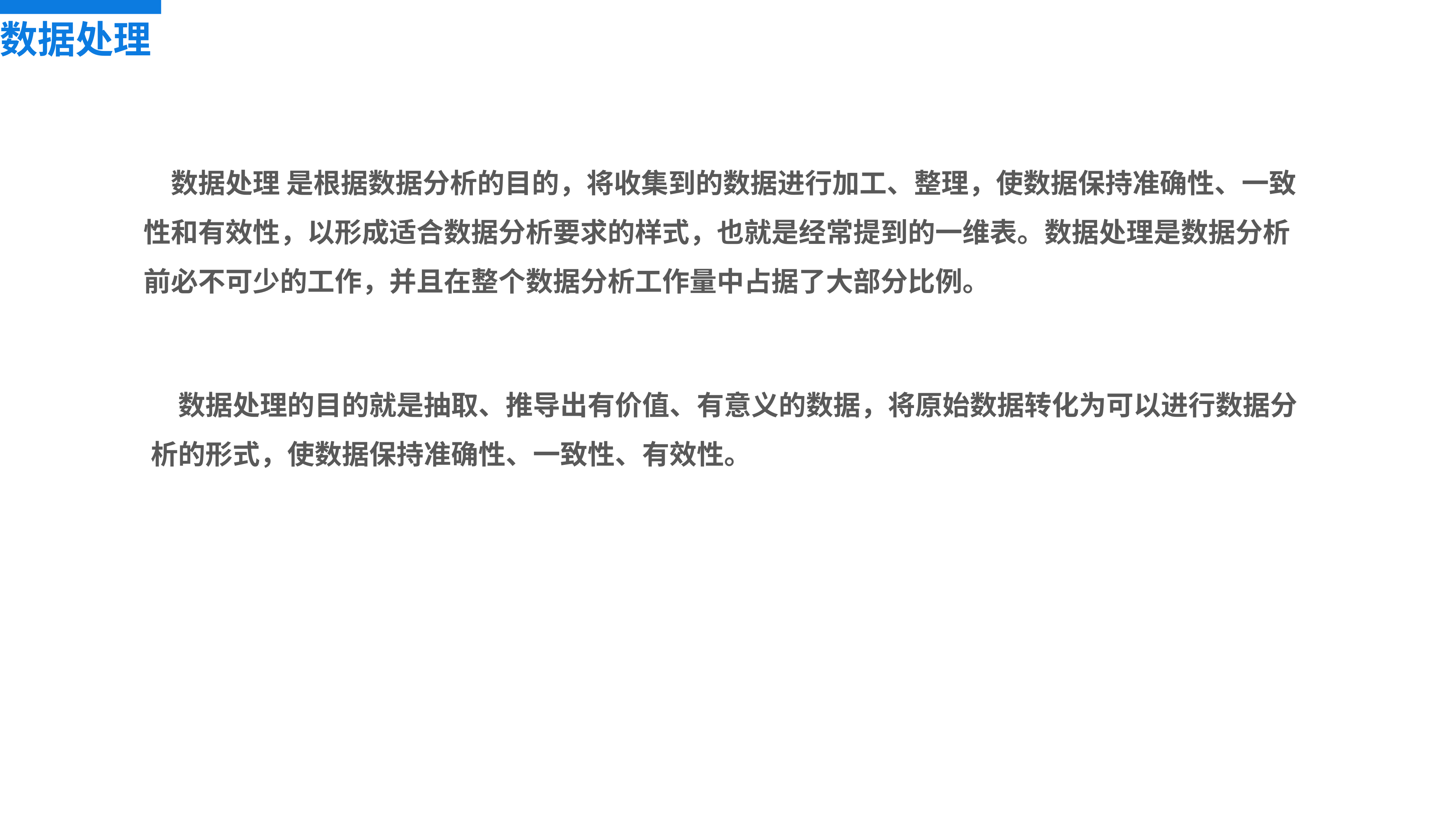

数据处理
数据处理 是根据数据分析的目的，将收集到的数据进行加工、整理，使数据保持准确性、一致性和有效性，以形成适合数据分析要求的样式，也就是经常提到的一维表。数据处理是数据分析前必不可少的工作，并且在整个数据分析工作量中占据了大部分比例。
数据处理的目的就是抽取、推导出有价值、有意义的数据，将原始数据转化为可以进行数据分析的形式，使数据保持准确性、一致性、有效性。